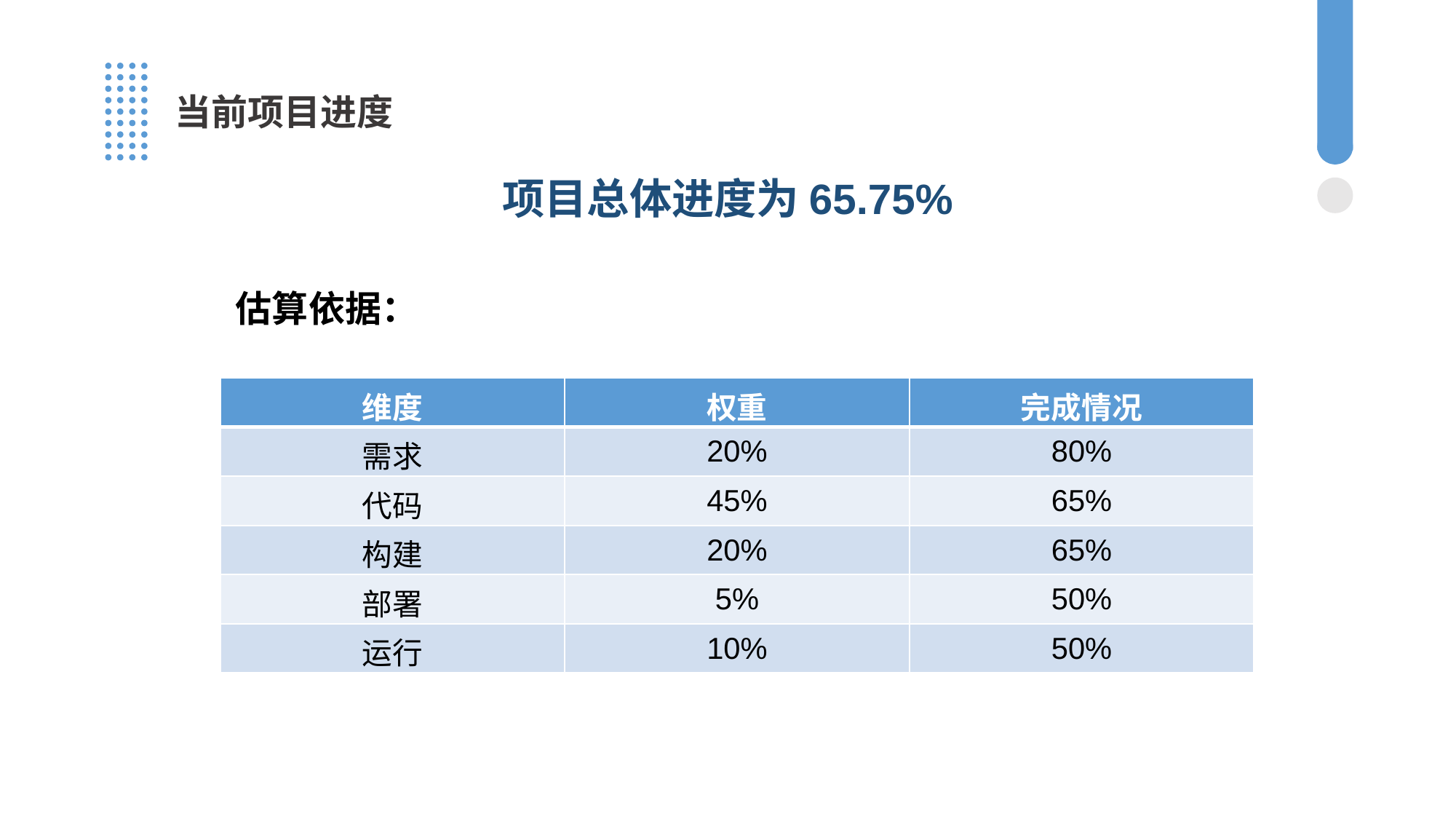

当前项目进度

项目总体进度为65.75%
估算依据：
| 维度 | 权重 | 完成情况 |
| --- | --- | --- |
| 需求 | 20% | 80% |
| 代码 | 45% | 65% |
| 构建 | 20% | 65% |
| 部署 | 5% | 50% |
| 运行 | 10% | 50% |